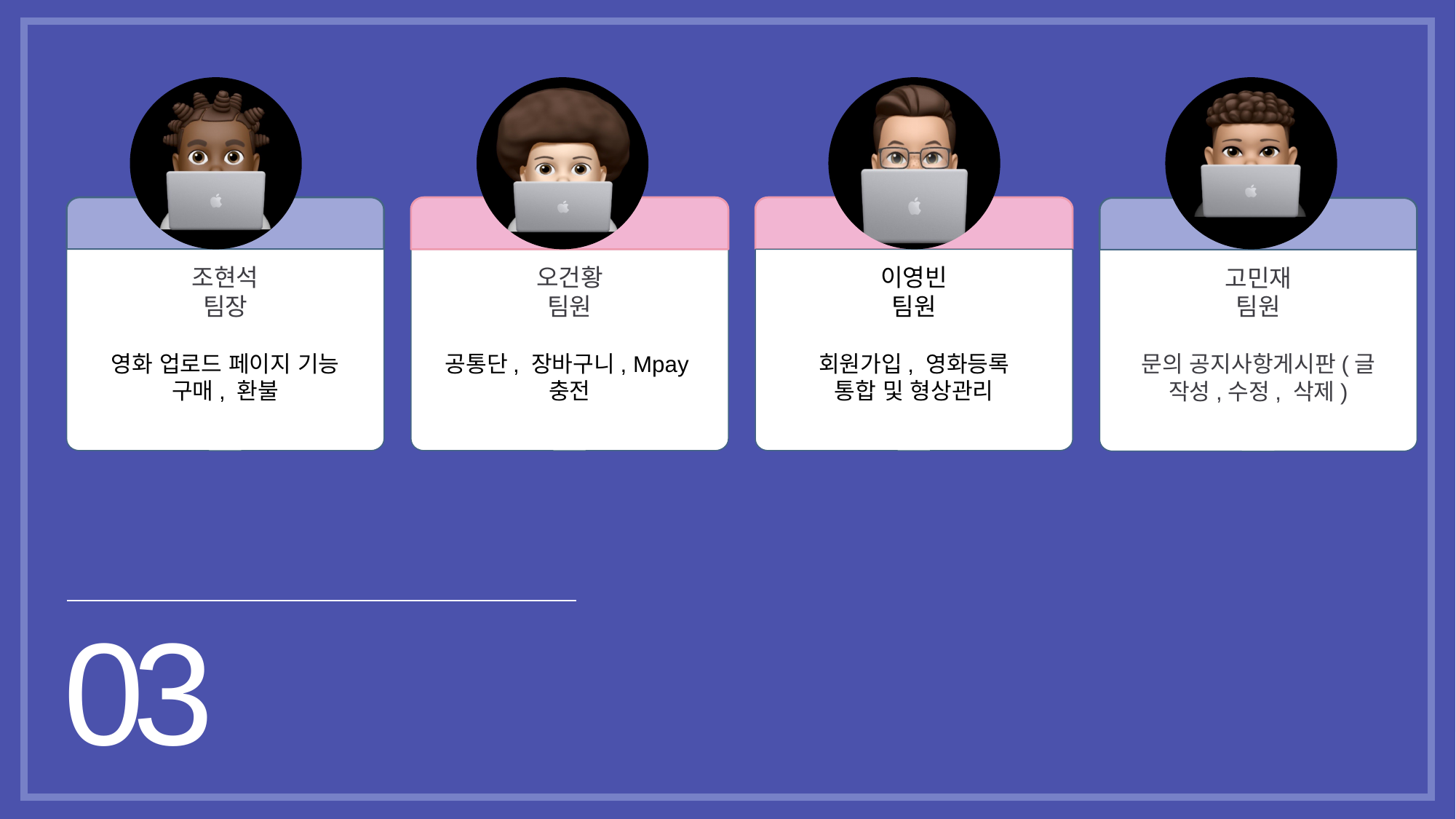

텍스트
텍스트
텍스트
텍스트
조현석
팀장

영화 업로드 페이지 기능
구매, 환불

오건황
팀원

공통단, 장바구니, Mpay충전

이영빈
팀원

회원가입, 영화등록
통합 및 형상관리

고민재
팀원

문의 공지사항게시판(글 작성,수정, 삭제)

03
Part3 개발팀원 및 일정 소개